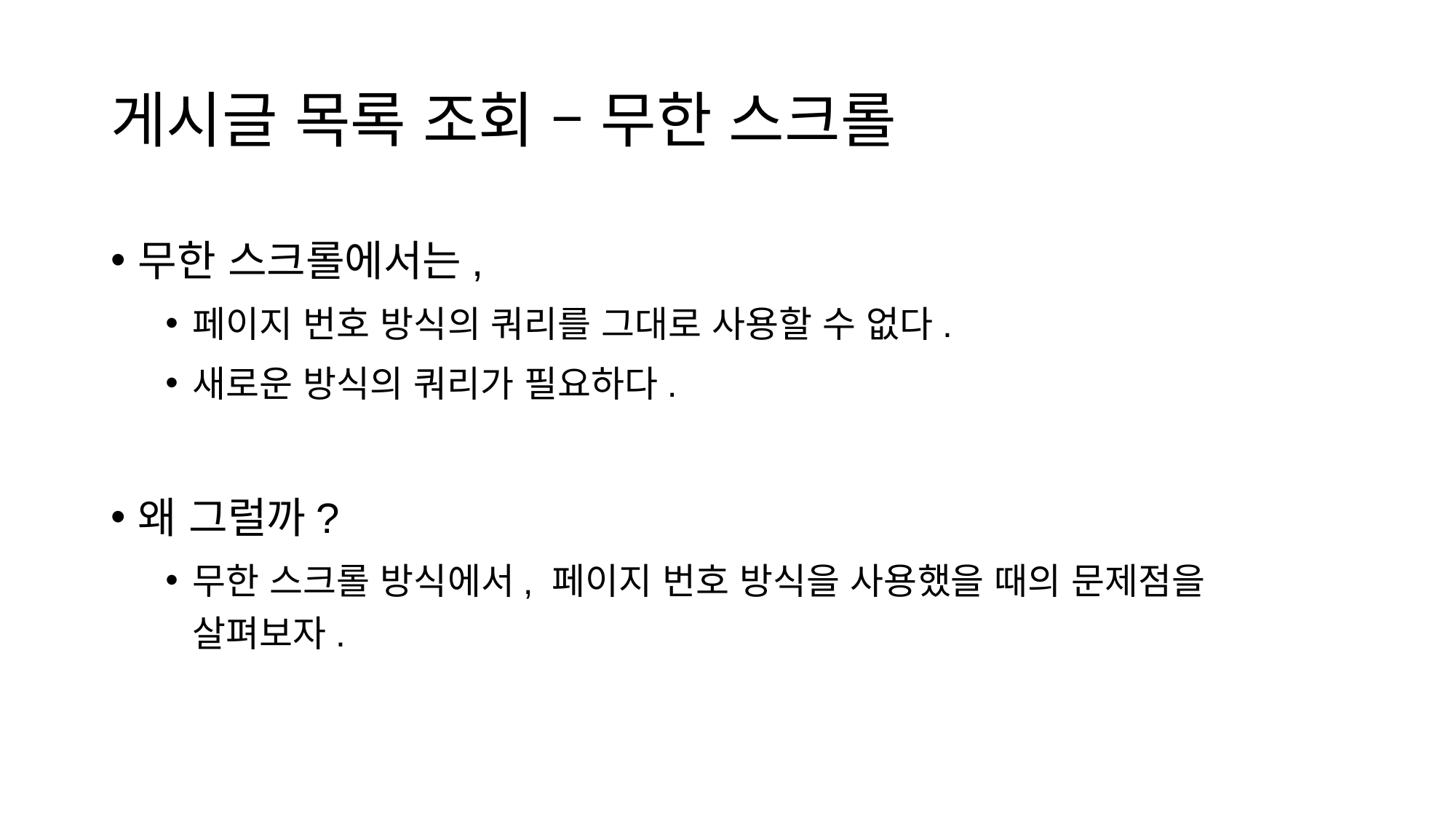

# 게시글 목록 조회 – 무한 스크롤
무한 스크롤에서는,
페이지 번호 방식의 쿼리를 그대로 사용할 수 없다.
새로운 방식의 쿼리가 필요하다.

왜 그럴까?
무한 스크롤 방식에서, 페이지 번호 방식을 사용했을 때의 문제점을 살펴보자.